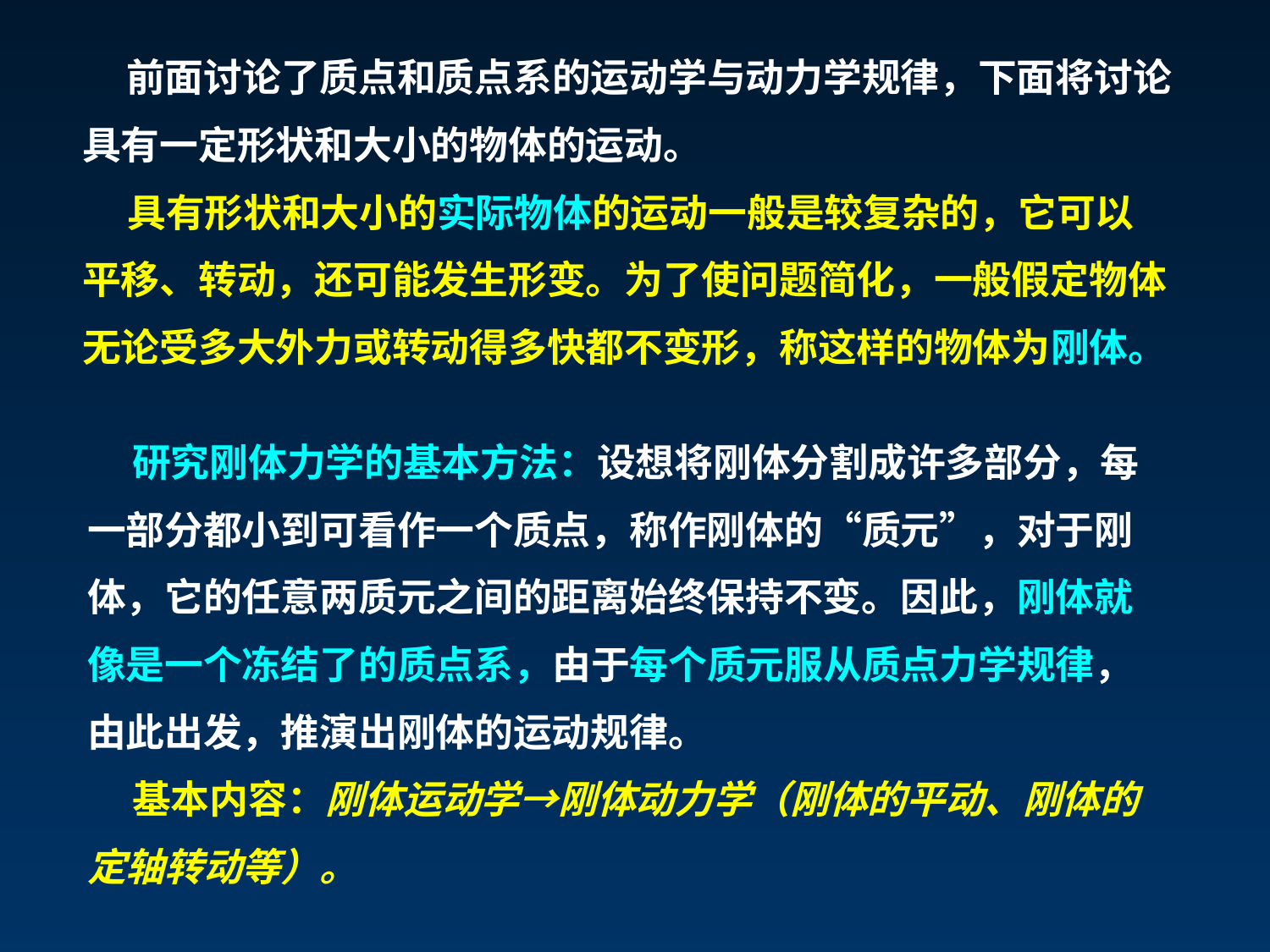

前面讨论了质点和质点系的运动学与动力学规律，下面将讨论具有一定形状和大小的物体的运动。
    具有形状和大小的实际物体的运动一般是较复杂的，它可以平移、转动，还可能发生形变。为了使问题简化，一般假定物体无论受多大外力或转动得多快都不变形，称这样的物体为刚体。
    研究刚体力学的基本方法：设想将刚体分割成许多部分，每一部分都小到可看作一个质点，称作刚体的“质元”，对于刚体，它的任意两质元之间的距离始终保持不变。因此，刚体就像是一个冻结了的质点系，由于每个质元服从质点力学规律，由此出发，推演出刚体的运动规律。
    基本内容：刚体运动学→刚体动力学（刚体的平动、刚体的定轴转动等）。